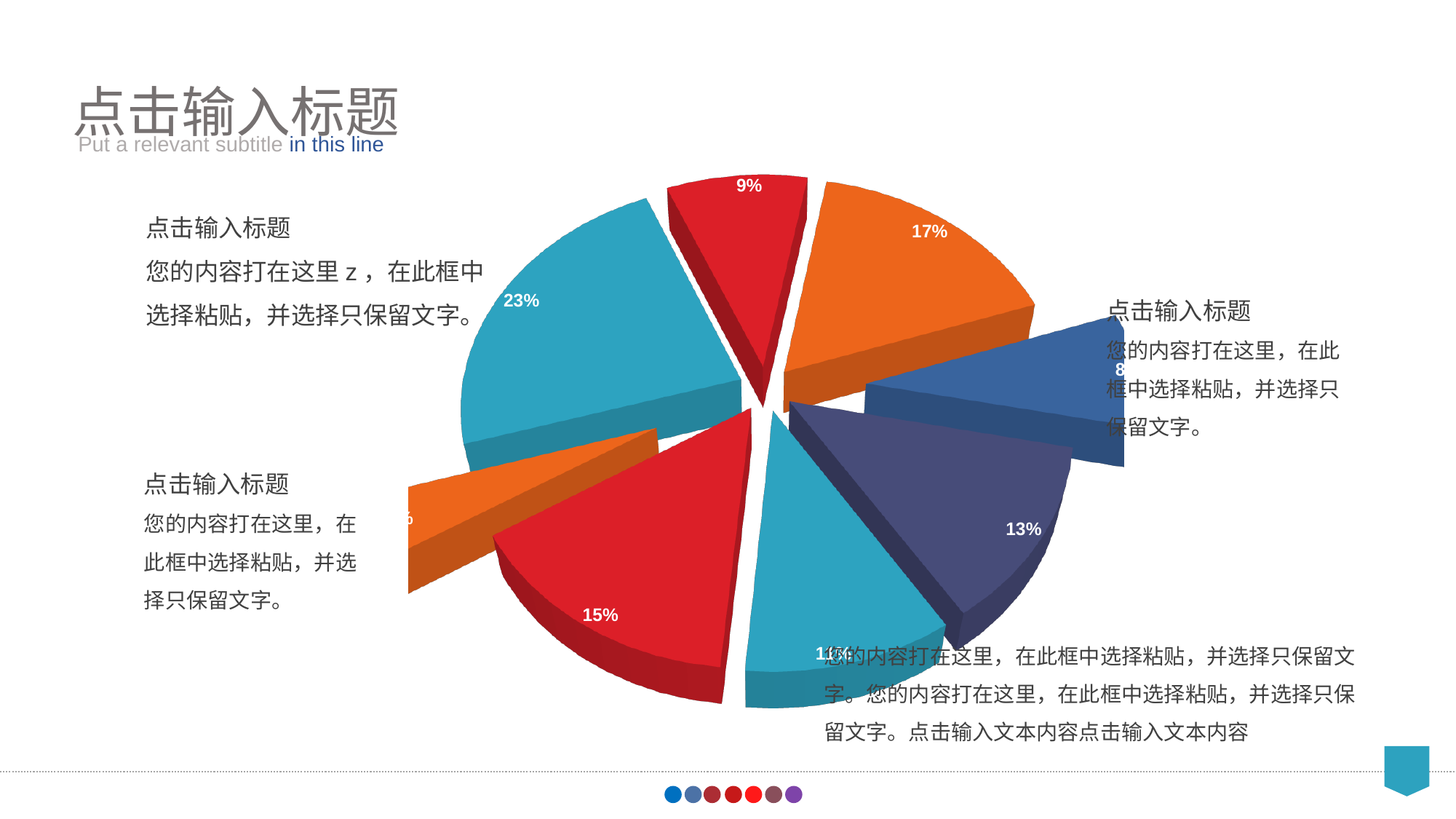

点击输入标题
Put a relevant subtitle in this line

[unsupported chart]

点击输入标题
您的内容打在这里z，在此框中选择粘贴，并选择只保留文字。
点击输入标题
您的内容打在这里，在此框中选择粘贴，并选择只保留文字。
点击输入标题
您的内容打在这里，在此框中选择粘贴，并选择只保留文字。
您的内容打在这里，在此框中选择粘贴，并选择只保留文字。您的内容打在这里，在此框中选择粘贴，并选择只保留文字。点击输入文本内容点击输入文本内容